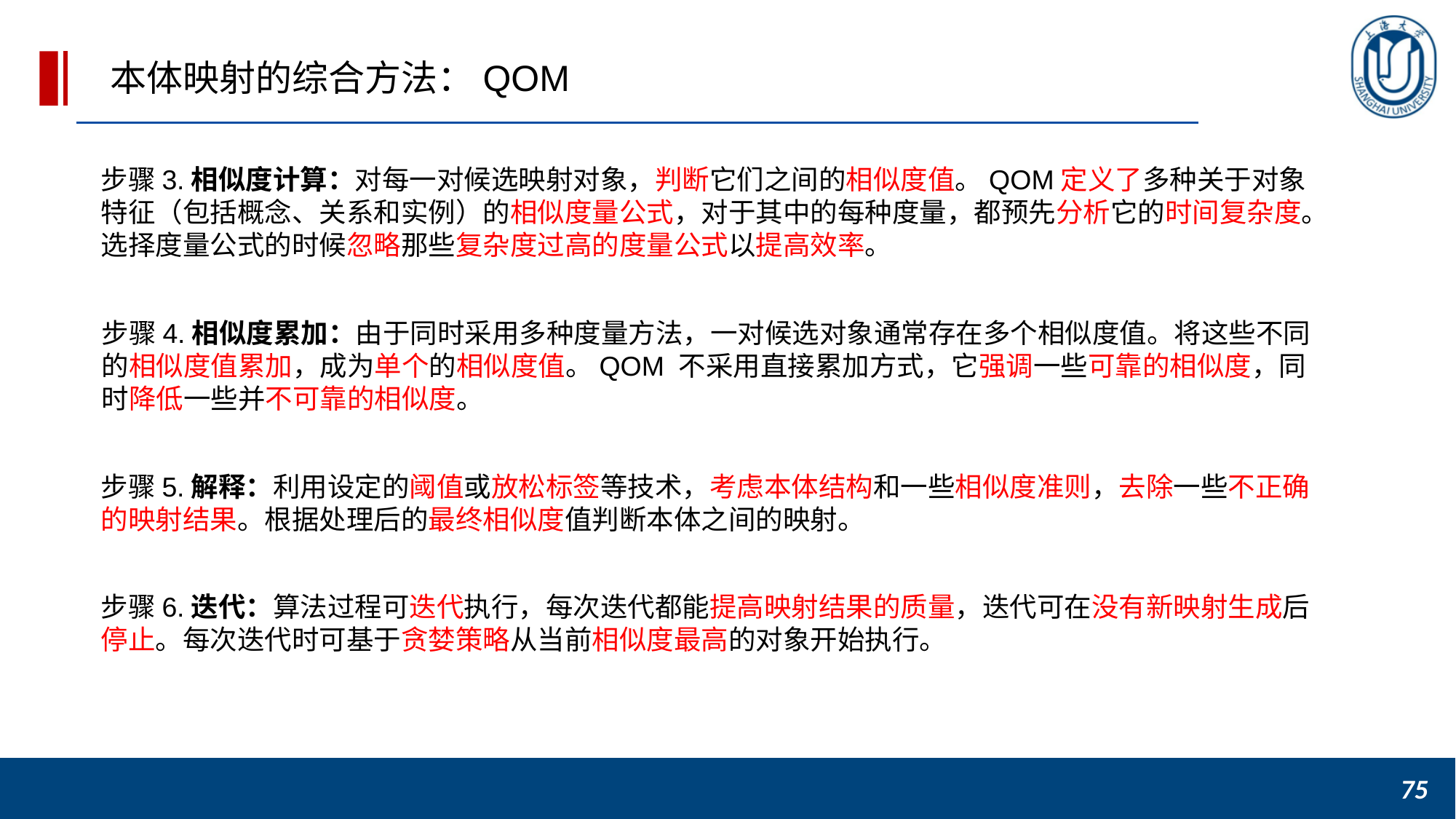

本体映射的综合方法：QOM
步骤3.相似度计算：对每一对候选映射对象，判断它们之间的相似度值。QOM定义了多种关于对象特征（包括概念、关系和实例）的相似度量公式，对于其中的每种度量，都预先分析它的时间复杂度。选择度量公式的时候忽略那些复杂度过高的度量公式以提高效率。
步骤4.相似度累加：由于同时采用多种度量方法，一对候选对象通常存在多个相似度值。将这些不同的相似度值累加，成为单个的相似度值。QOM 不采用直接累加方式，它强调一些可靠的相似度，同时降低一些并不可靠的相似度。
步骤5.解释：利用设定的阈值或放松标签等技术，考虑本体结构和一些相似度准则，去除一些不正确的映射结果。根据处理后的最终相似度值判断本体之间的映射。
步骤6.迭代：算法过程可迭代执行，每次迭代都能提高映射结果的质量，迭代可在没有新映射生成后停止。每次迭代时可基于贪婪策略从当前相似度最高的对象开始执行。
75